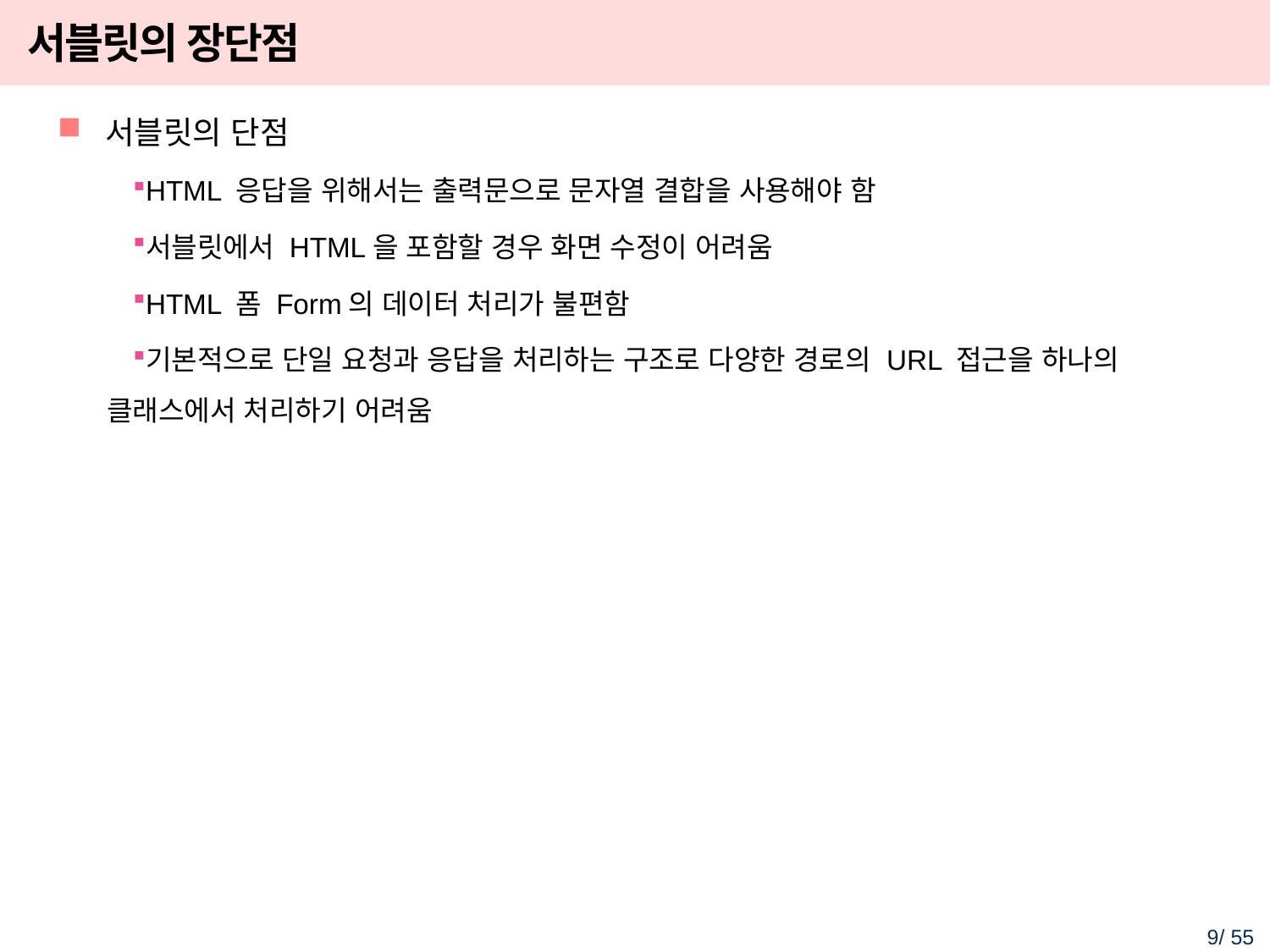

# 서블릿의 장단점
서블릿의 단점
HTML 응답을 위해서는 출력문으로 문자열 결합을 사용해야 함
서블릿에서 HTML을 포함할 경우 화면 수정이 어려움
HTML 폼 Form의 데이터 처리가 불편함
기본적으로 단일 요청과 응답을 처리하는 구조로 다양한 경로의 URL 접근을 하나의 클래스에서 처리하기 어려움